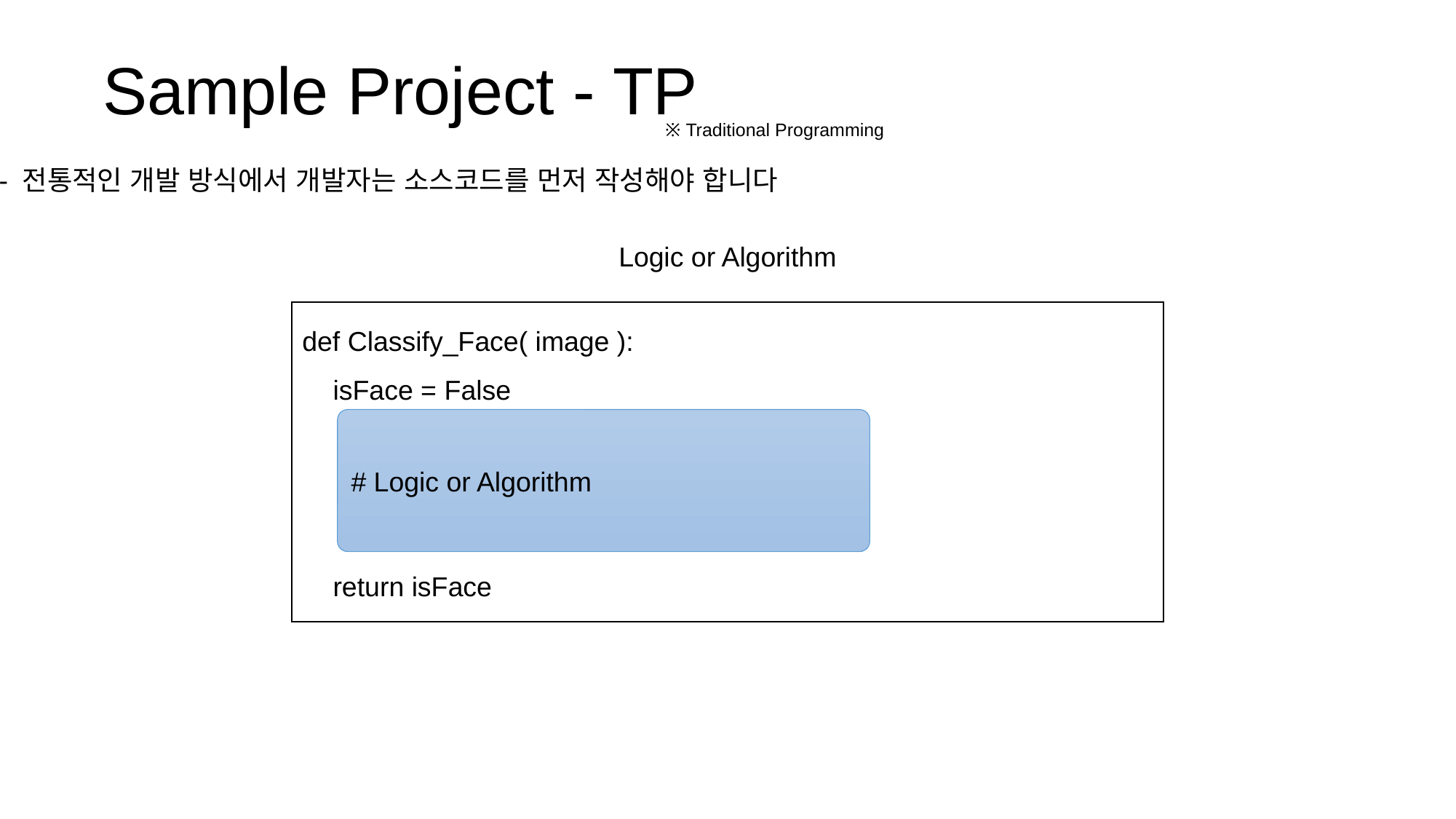

Sample Project - TP
※ Traditional Programming
- 전통적인 개발 방식에서 개발자는 소스코드를 먼저 작성해야 합니다
Logic or Algorithm
def Classify_Face( image ):
    isFace = False

    return isFace
# Logic or Algorithm